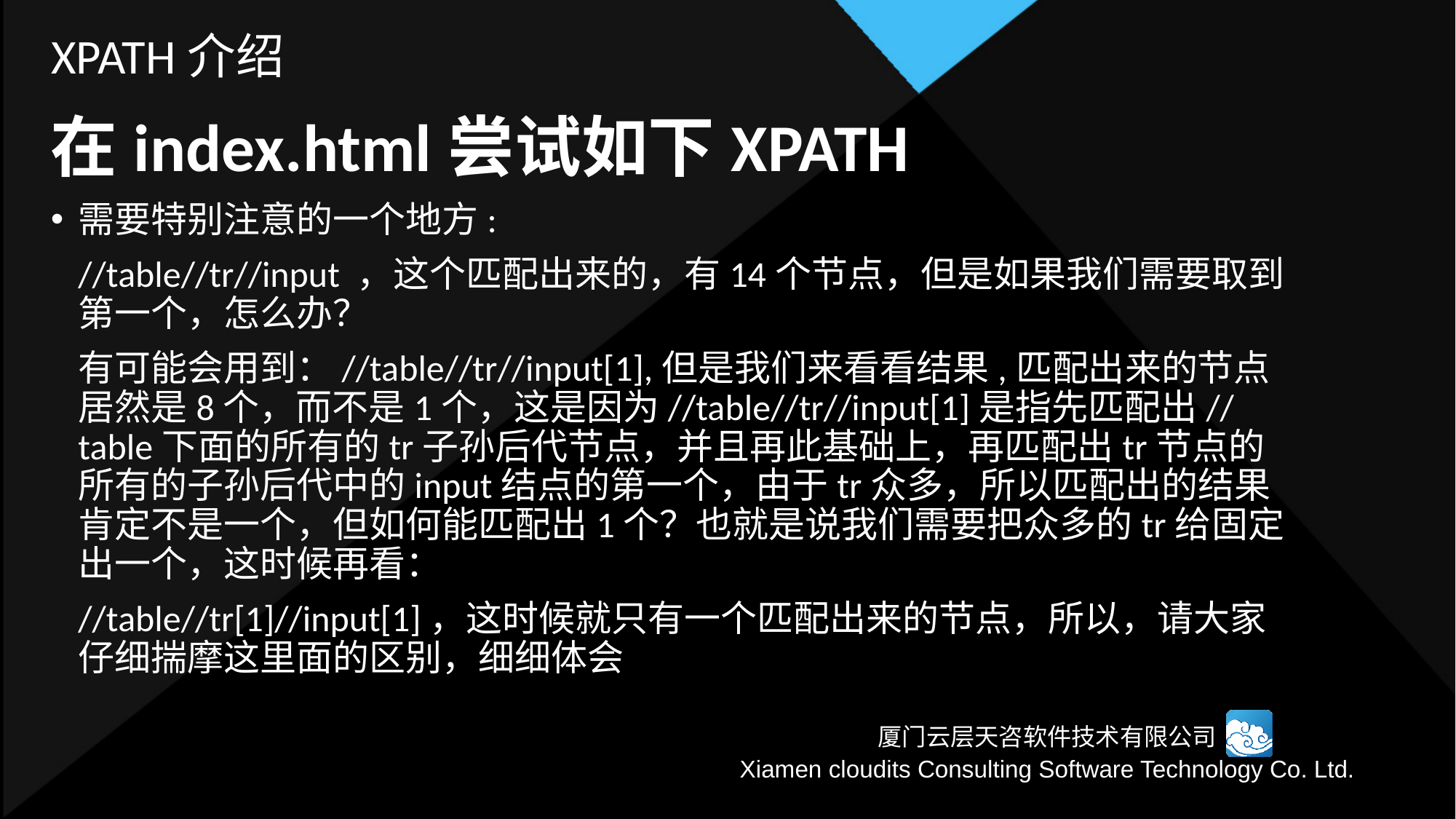

# XPATH介绍
在index.html尝试如下XPATH
需要特别注意的一个地方:
	//table//tr//input ，这个匹配出来的，有14个节点，但是如果我们需要取到第一个，怎么办？
	有可能会用到：//table//tr//input[1],但是我们来看看结果,匹配出来的节点居然是8个，而不是1个，这是因为//table//tr//input[1]是指先匹配出//table下面的所有的tr子孙后代节点，并且再此基础上，再匹配出tr节点的所有的子孙后代中的input结点的第一个，由于tr众多，所以匹配出的结果肯定不是一个，但如何能匹配出1个？也就是说我们需要把众多的tr给固定出一个，这时候再看：
	//table//tr[1]//input[1]，这时候就只有一个匹配出来的节点，所以，请大家仔细揣摩这里面的区别，细细体会